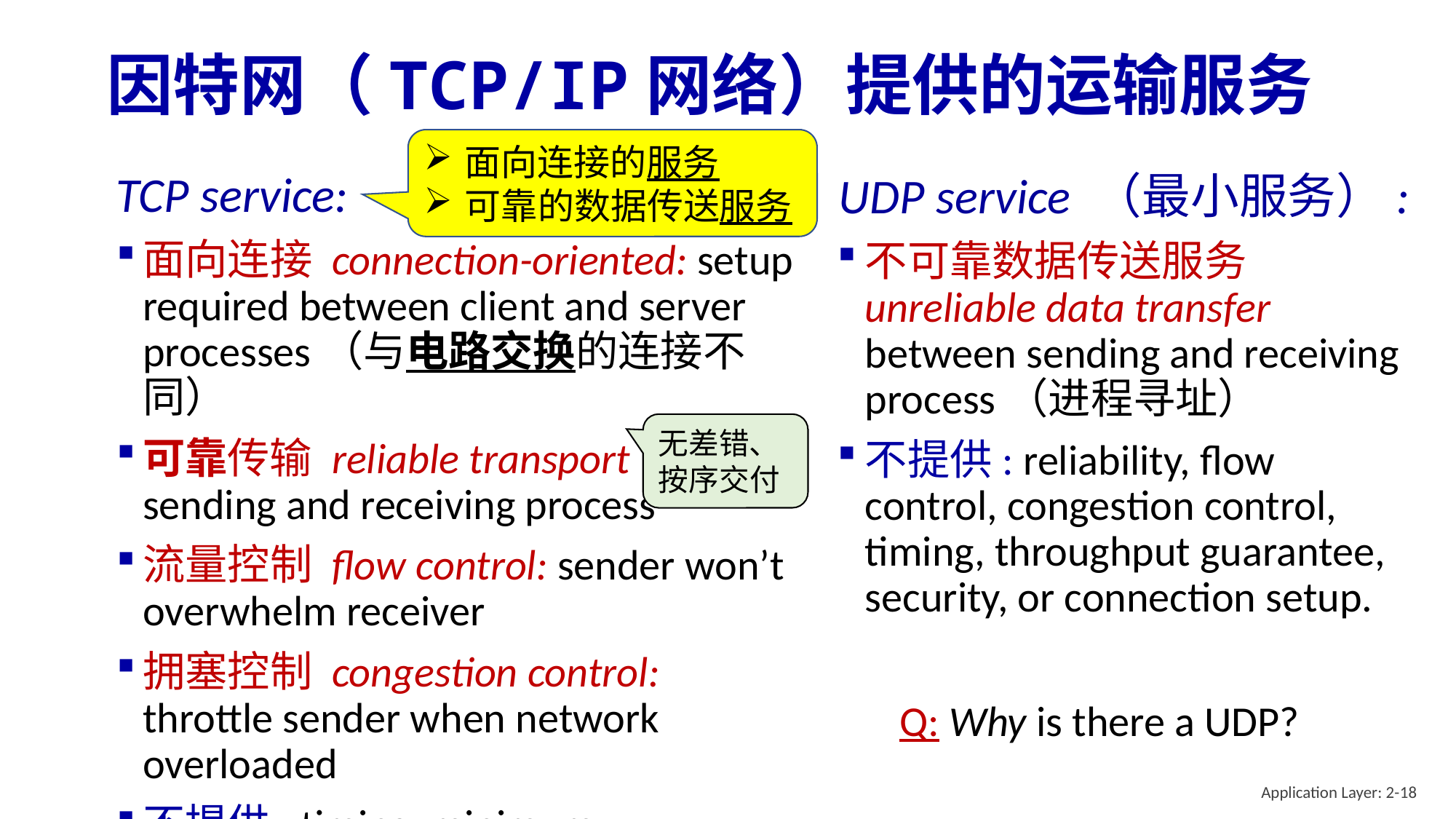

# 因特网（TCP/IP网络）提供的运输服务
面向连接的服务
可靠的数据传送服务
TCP service:
面向连接 connection-oriented: setup required between client and server processes（与电路交换的连接不同）
可靠传输 reliable transport between sending and receiving process
流量控制 flow control: sender won’t overwhelm receiver
拥塞控制 congestion control: throttle sender when network overloaded
不提供: timing, minimum throughput guarantee, security

UDP service （最小服务）:
不可靠数据传送服务 unreliable data transfer between sending and receiving process（进程寻址）
不提供: reliability, flow control, congestion control, timing, throughput guarantee, security, or connection setup.
无差错、按序交付
Q: Why is there a UDP?
Application Layer: 2-18